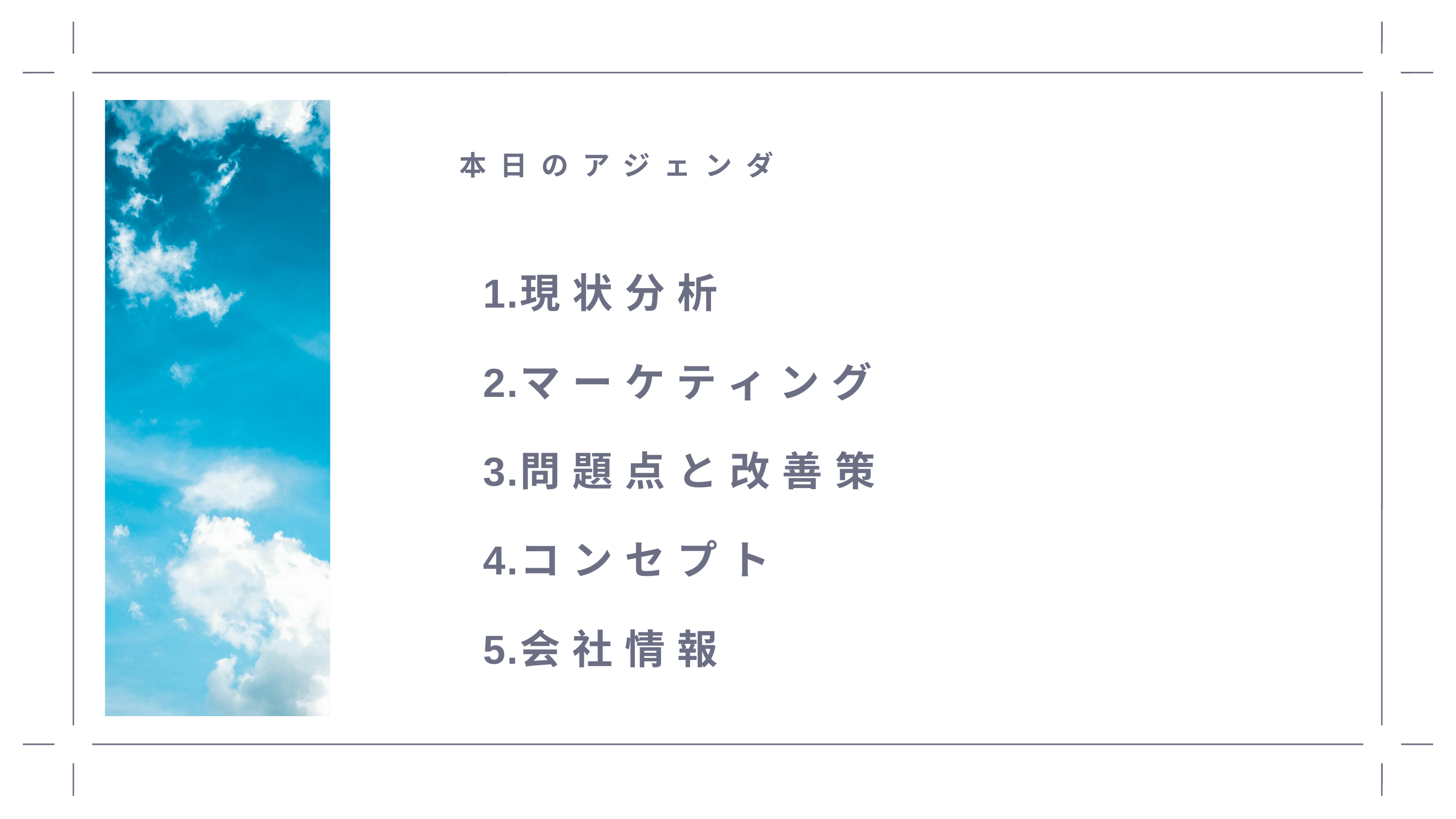

本日のアジェンダ
現状分析
マーケティング
問題点と改善策
コンセプト
会社情報